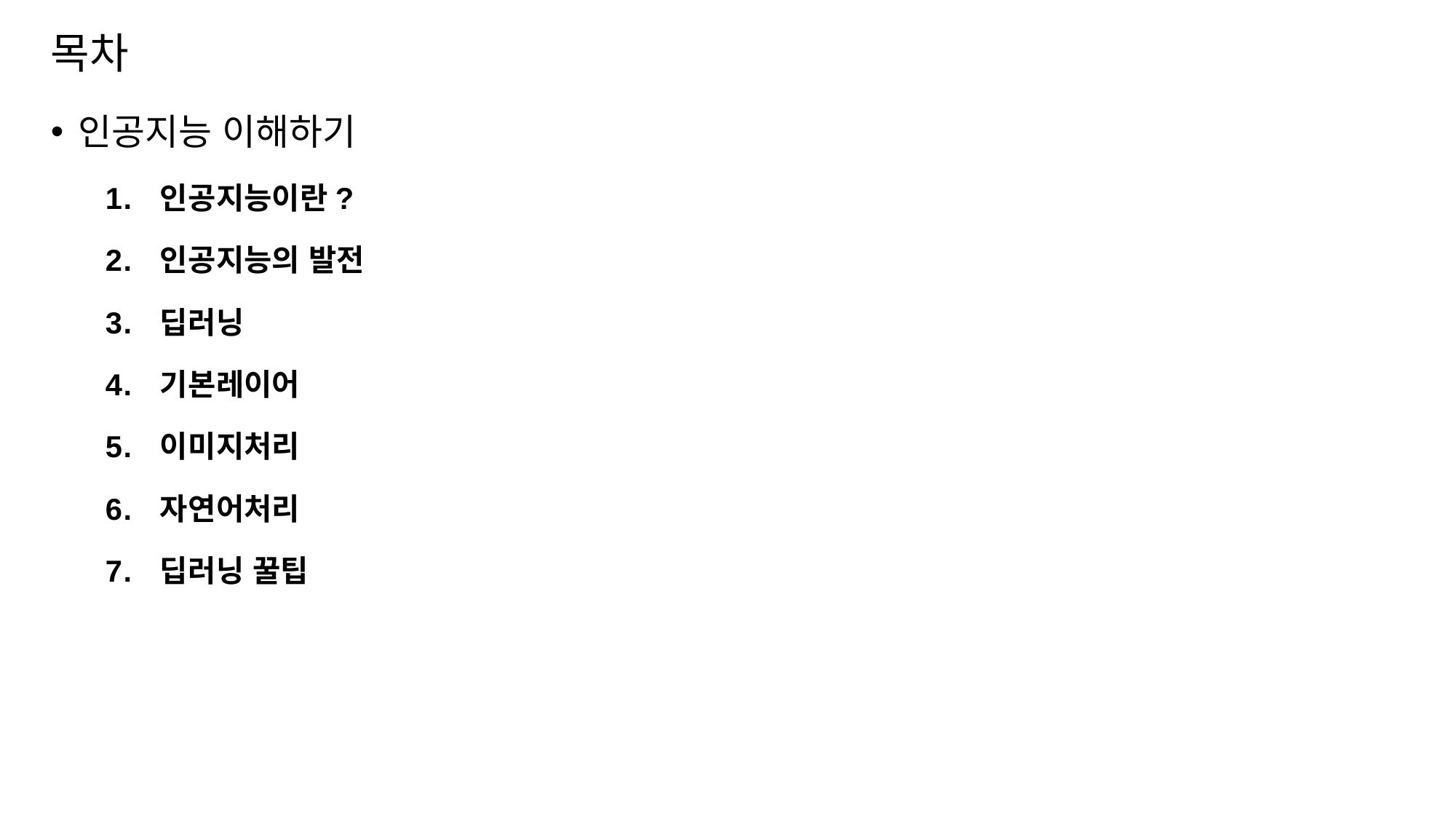

# 목차
인공지능 이해하기
인공지능이란?
인공지능의 발전
딥러닝
기본레이어
이미지처리
자연어처리
딥러닝 꿀팁